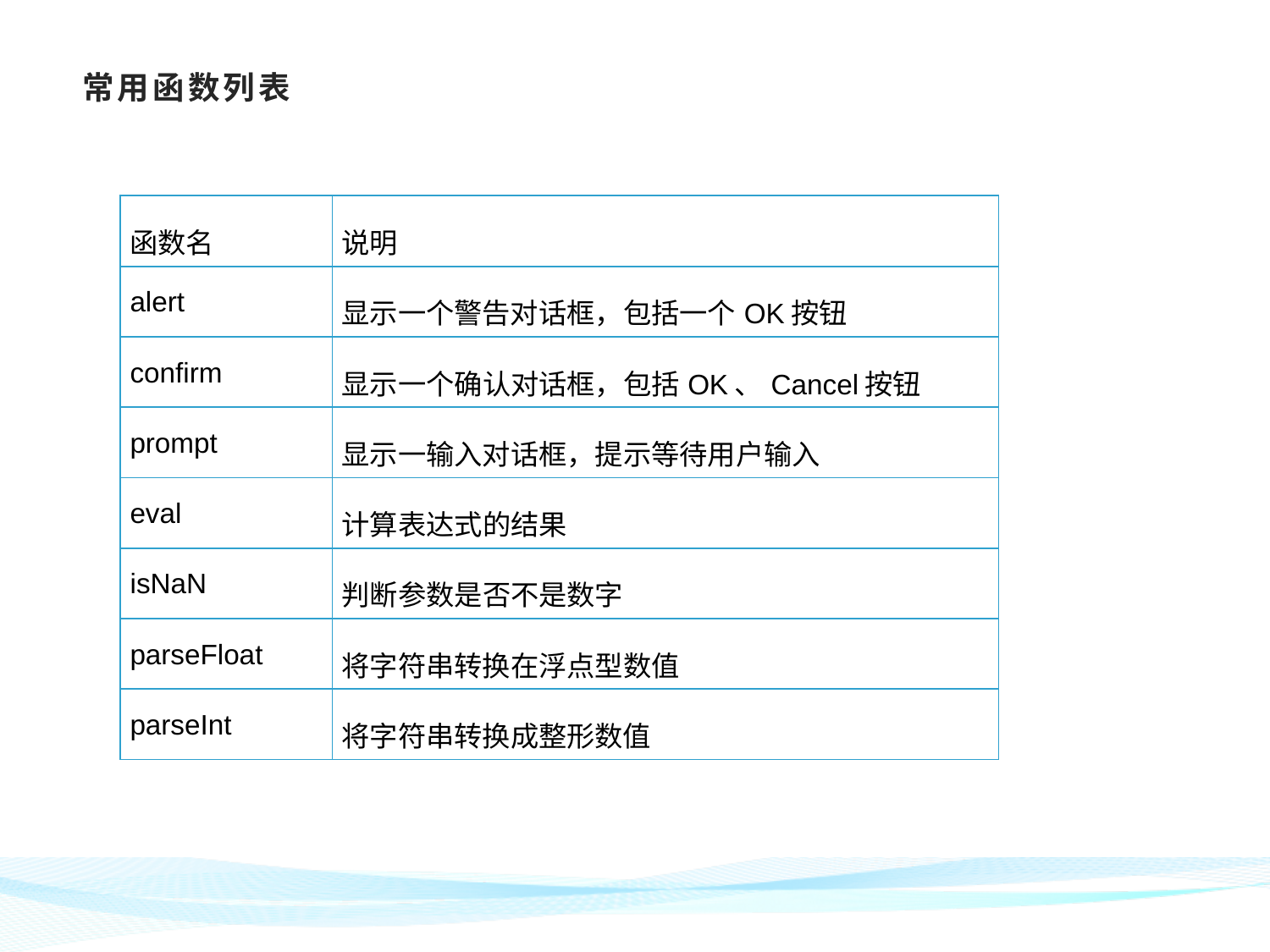

# 常用函数列表
| 函数名 | 说明 |
| --- | --- |
| alert | 显示一个警告对话框，包括一个OK按钮 |
| confirm | 显示一个确认对话框，包括OK、Cancel按钮 |
| prompt | 显示一输入对话框，提示等待用户输入 |
| eval | 计算表达式的结果 |
| isNaN | 判断参数是否不是数字 |
| parseFloat | 将字符串转换在浮点型数值 |
| parseInt | 将字符串转换成整形数值 |